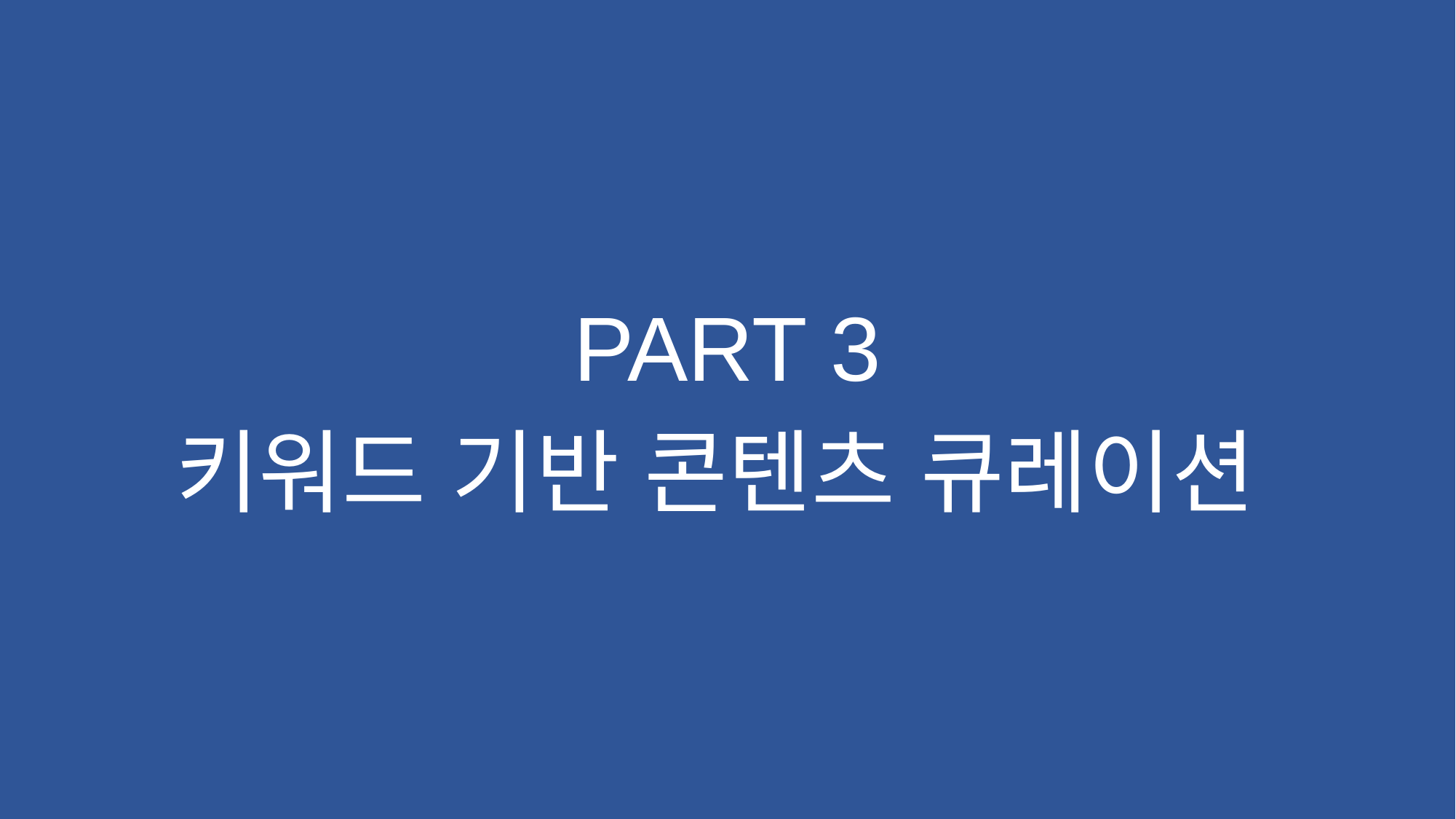

# PART 3
키워드 기반 콘텐츠 큐레이션